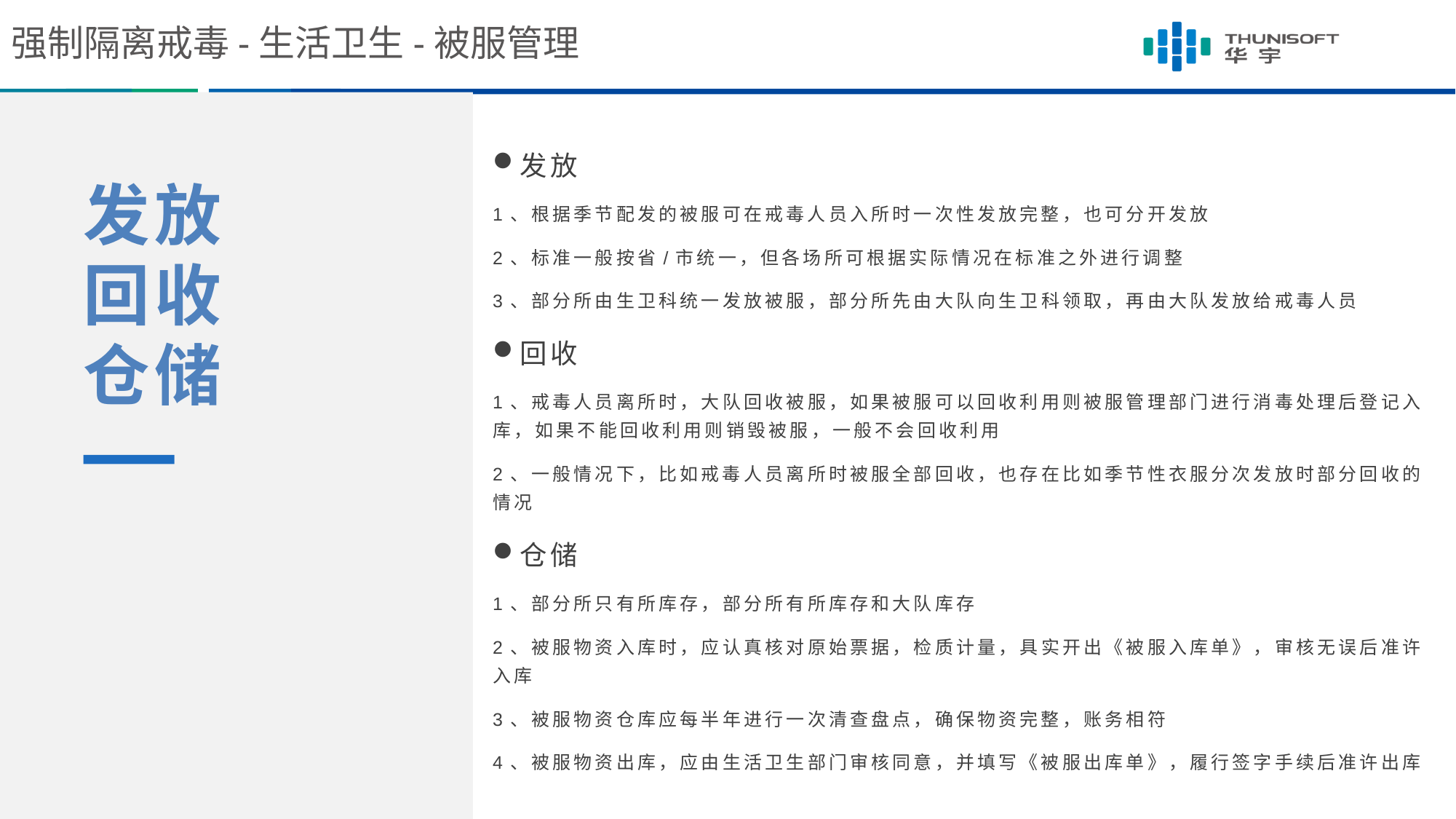

强制隔离戒毒-生活卫生-被服管理

发放
1、根据季节配发的被服可在戒毒人员入所时一次性发放完整，也可分开发放
2、标准一般按省/市统一，但各场所可根据实际情况在标准之外进行调整
3、部分所由生卫科统一发放被服，部分所先由大队向生卫科领取，再由大队发放给戒毒人员
回收
1、戒毒人员离所时，大队回收被服，如果被服可以回收利用则被服管理部门进行消毒处理后登记入库，如果不能回收利用则销毁被服，一般不会回收利用
2、一般情况下，比如戒毒人员离所时被服全部回收，也存在比如季节性衣服分次发放时部分回收的情况
仓储
1、部分所只有所库存，部分所有所库存和大队库存
2、被服物资入库时，应认真核对原始票据，检质计量，具实开出《被服入库单》，审核无误后准许入库
3、被服物资仓库应每半年进行一次清查盘点，确保物资完整，账务相符
4、被服物资出库，应由生活卫生部门审核同意，并填写《被服出库单》，履行签字手续后准许出库
发放
回收
仓储

76